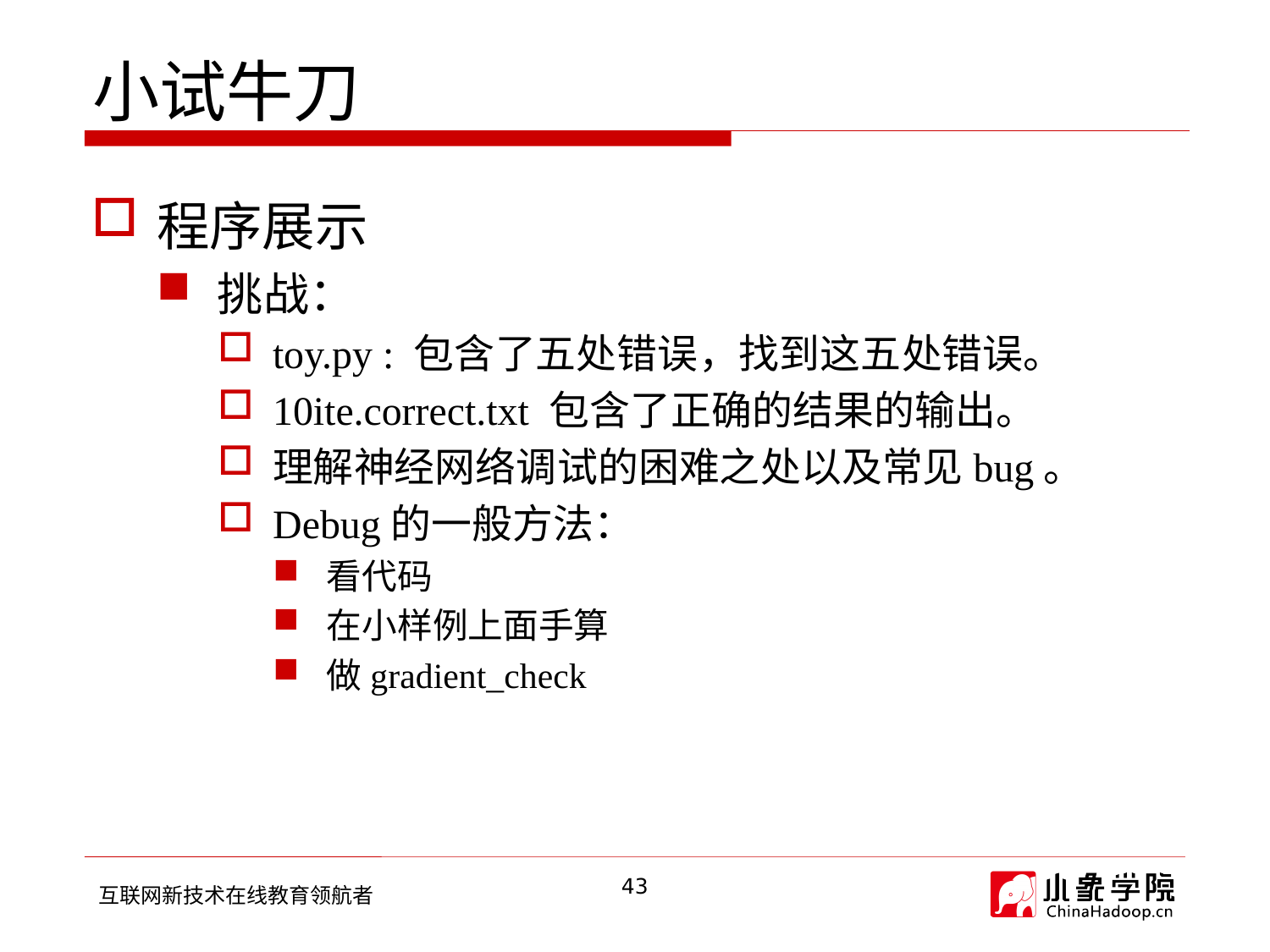

# 小试牛刀
程序展示
挑战：
toy.py : 包含了五处错误，找到这五处错误。
10ite.correct.txt 包含了正确的结果的输出。
理解神经网络调试的困难之处以及常见bug。
Debug的一般方法：
看代码
在小样例上面手算
做gradient_check

43